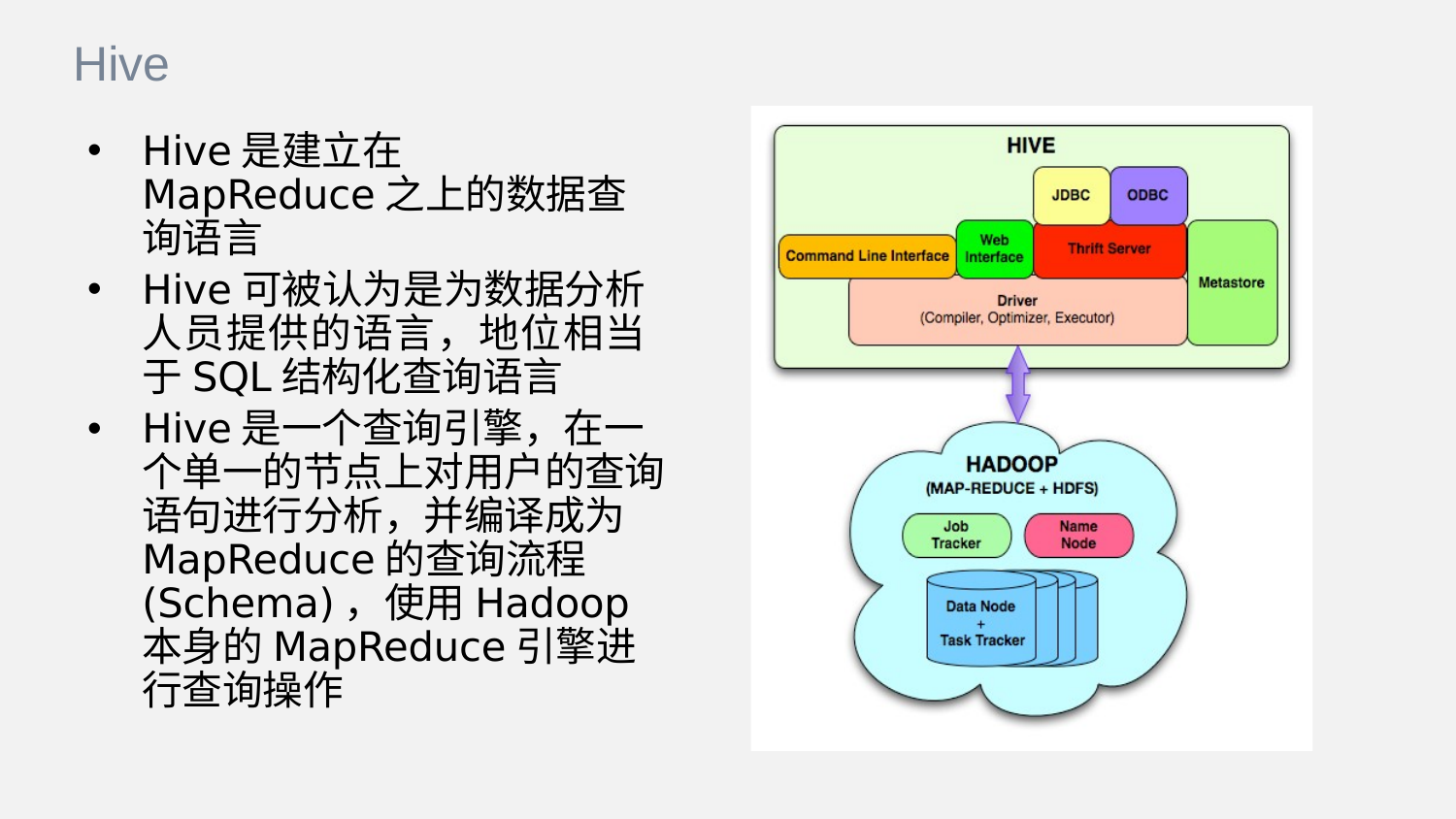

Hive

Hive是建立在MapReduce之上的数据查询语言
Hive可被认为是为数据分析人员提供的语言，地位相当于SQL结构化查询语言
Hive是一个查询引擎，在一个单一的节点上对用户的查询语句进行分析，并编译成为MapReduce的查询流程(Schema)，使用Hadoop本身的MapReduce引擎进行查询操作